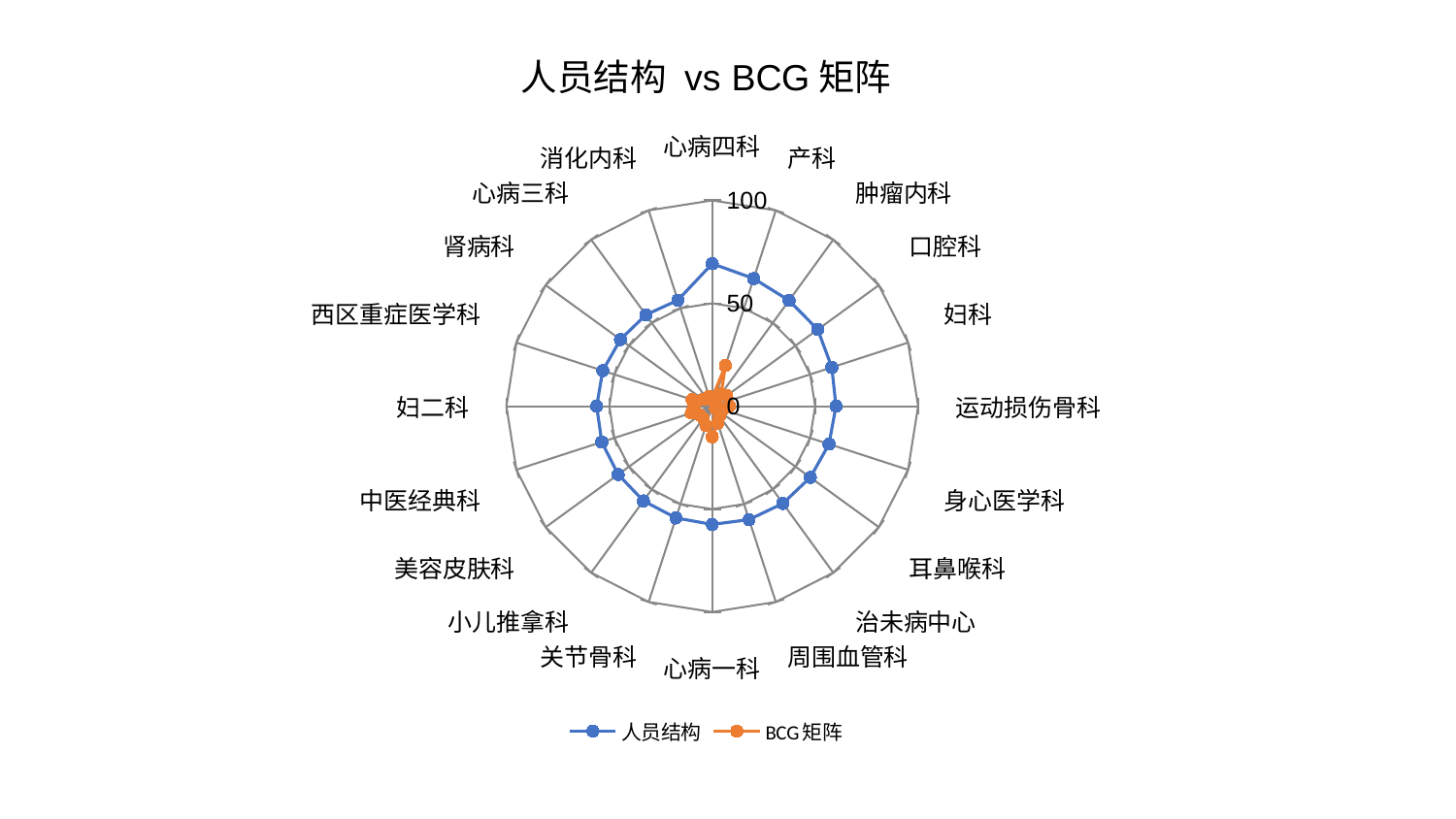

### Chart: 人员结构 vs BCG矩阵

| Category | 人员结构 | BCG矩阵 |
|---|---|---|
| 心病四科 | 69.23720780854573 | 4.025301349705717 |
| 产科 | 65.2022616928499 | 20.754063032902835 |
| 肿瘤内科 | 63.491950757433834 | 7.358096129249595 |
| 口腔科 | 63.37037242826741 | 8.696723878058192 |
| 妇科 | 61.086720803491005 | 1.8904519508702313 |
| 运动损伤骨科 | 60.115043979827135 | 8.339973401208303 |
| 身心医学科 | 59.64794667097261 | 5.433975477668895 |
| 耳鼻喉科 | 58.894965933746256 | 2.014351301468059 |
| 治未病中心 | 58.398248625496834 | 6.004823697939715 |
| 周围血管科 | 57.937809118970755 | 8.619851239428957 |
| 心病一科 | 57.461724483840506 | 14.919356023785422 |
| 关节骨科 | 57.10061010983095 | 9.917092878349152 |
| 小儿推拿科 | 56.868012098904686 | 7.351120988364131 |
| 美容皮肤科 | 56.48818315404143 | 7.476154799740833 |
| 中医经典科 | 56.422255840893115 | 10.697200189095964 |
| 妇二科 | 56.14719342753697 | 8.813541328768 |
| 西区重症医学科 | 55.926205030949816 | 10.297588222892365 |
| 肾病科 | 55.14497234259284 | 5.66231186345864 |
| 心病三科 | 54.87118916624698 | 4.359127164700722 |
| 消化内科 | 54.15362271926385 | 4.9271257965424855 |
29